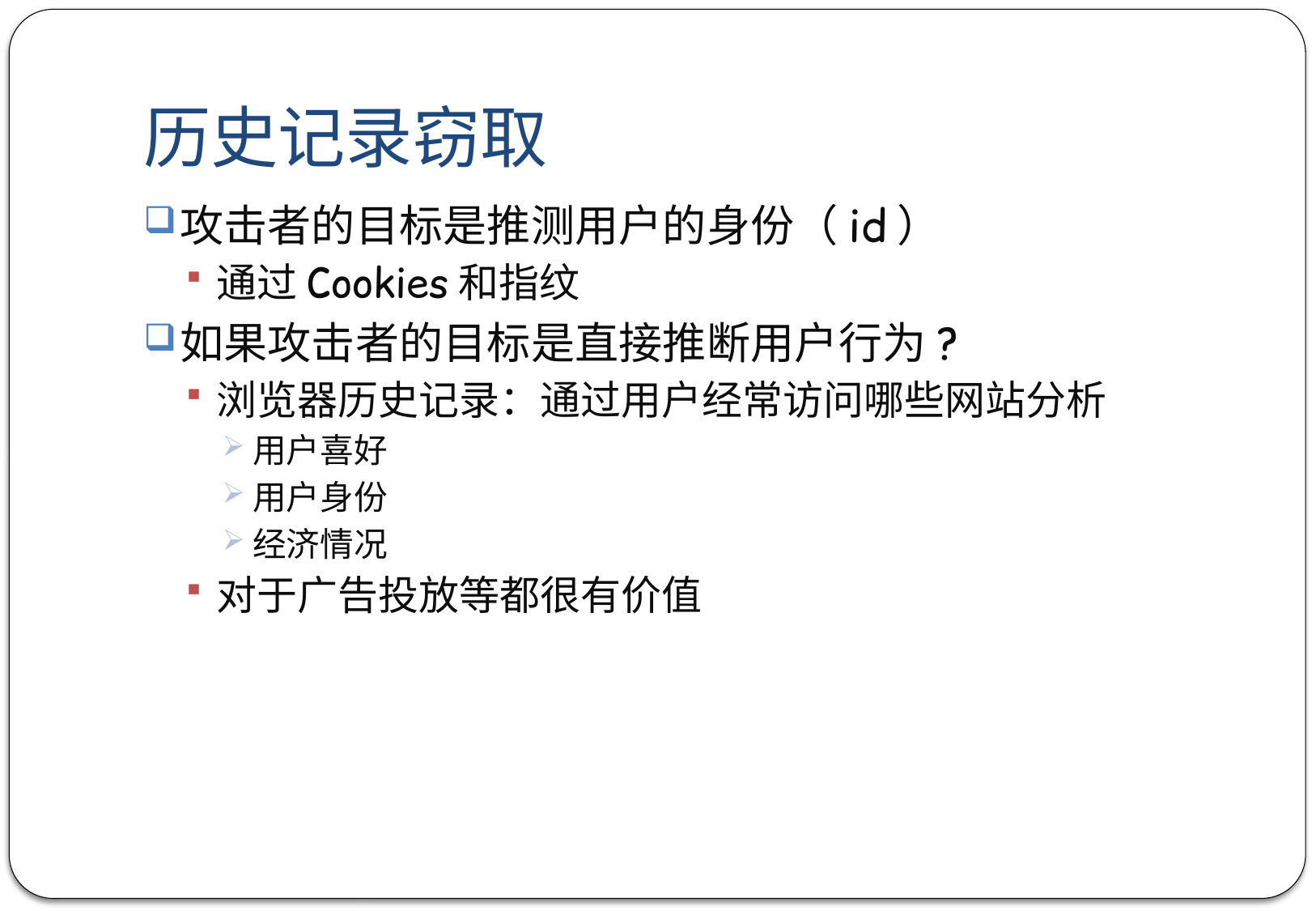

# 历史记录窃取
攻击者的目标是推测用户的身份（id）
通过Cookies和指纹
如果攻击者的目标是直接推断用户行为?
浏览器历史记录：通过用户经常访问哪些网站分析
用户喜好
用户身份
经济情况
对于广告投放等都很有价值